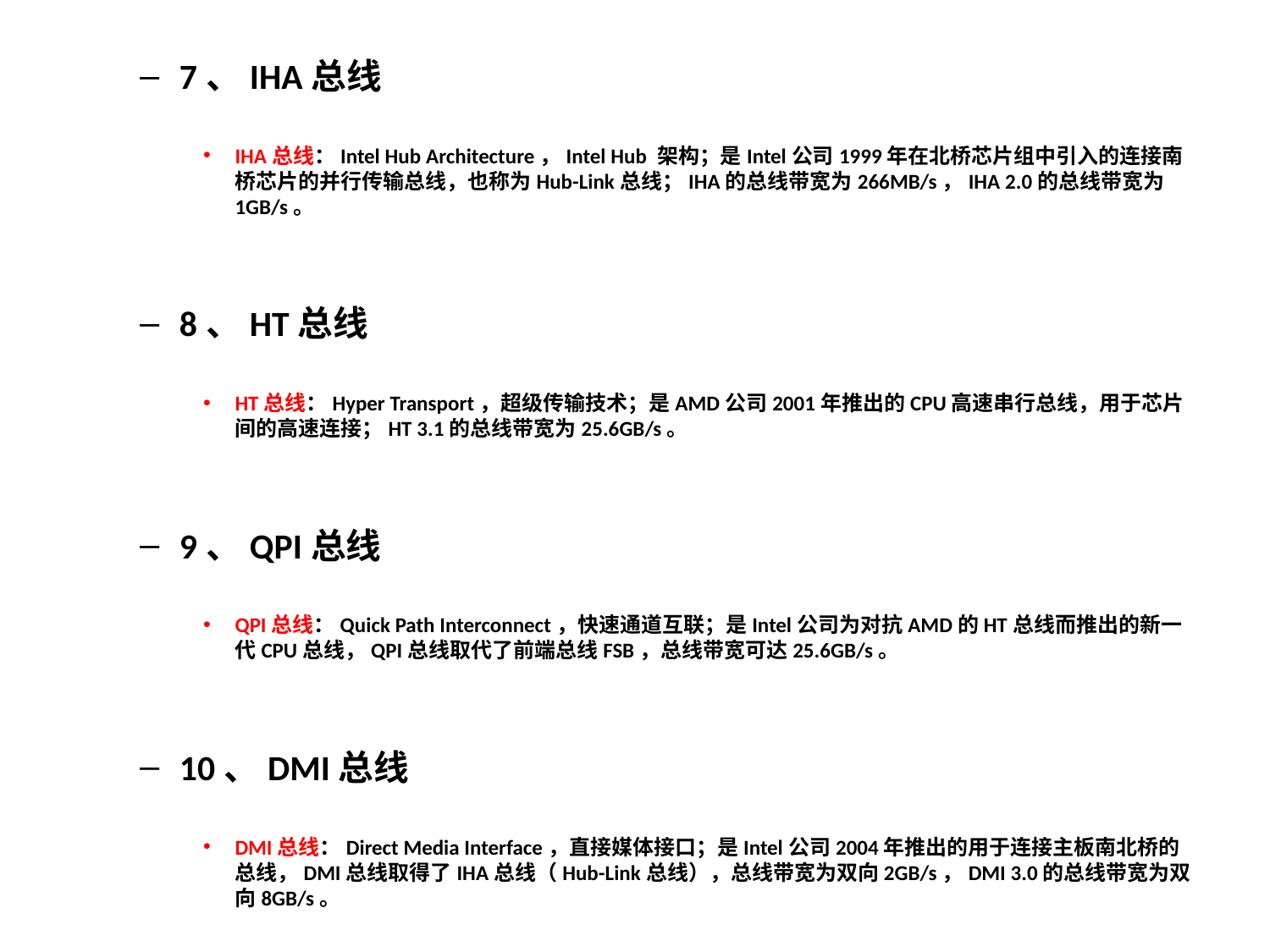

7、IHA总线

IHA总线：Intel Hub Architecture，Intel Hub 架构；是Intel公司1999年在北桥芯片组中引入的连接南桥芯片的并行传输总线，也称为Hub-Link总线；IHA的总线带宽为266MB/s，IHA 2.0的总线带宽为1GB/s。

8、HT总线

HT总线：Hyper Transport，超级传输技术；是AMD公司2001年推出的CPU高速串行总线，用于芯片间的高速连接；HT 3.1的总线带宽为25.6GB/s。

9、QPI总线

QPI总线：Quick Path Interconnect，快速通道互联；是Intel公司为对抗AMD的HT总线而推出的新一代CPU总线，QPI总线取代了前端总线FSB，总线带宽可达25.6GB/s。

10、DMI总线

DMI总线：Direct Media Interface，直接媒体接口；是Intel公司2004年推出的用于连接主板南北桥的总线，DMI总线取得了IHA总线（Hub-Link总线），总线带宽为双向2GB/s，DMI 3.0的总线带宽为双向8GB/s。